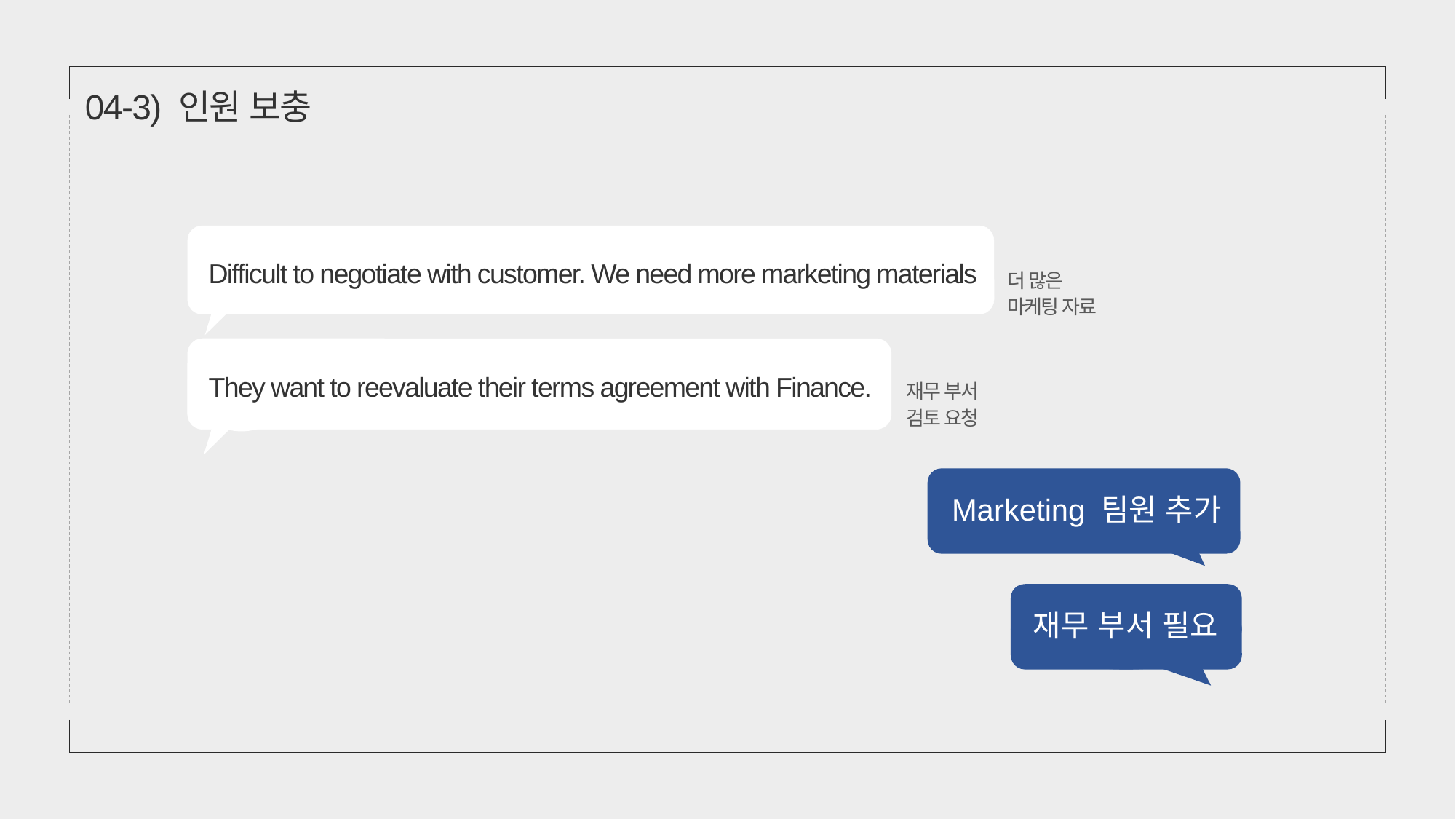

04-3) 인원 보충

Difficult to negotiate with customer. We need more marketing materials
더 많은
마케팅 자료

They want to reevaluate their terms agreement with Finance.
재무 부서
검토 요청

Marketing 팀원 추가

재무 부서 필요